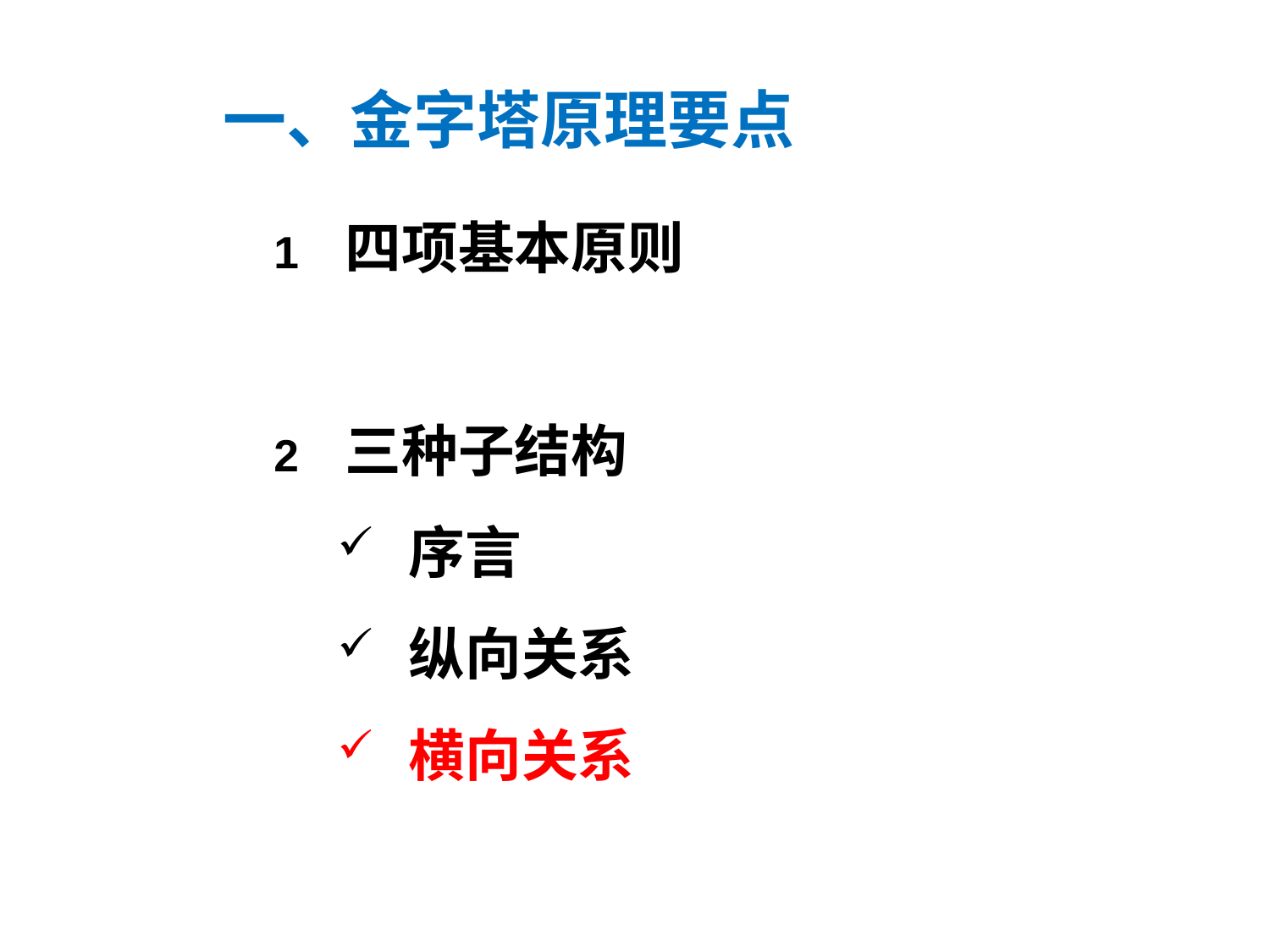

# 一、金字塔原理要点
四项基本原则

三种子结构
序言
纵向关系
横向关系